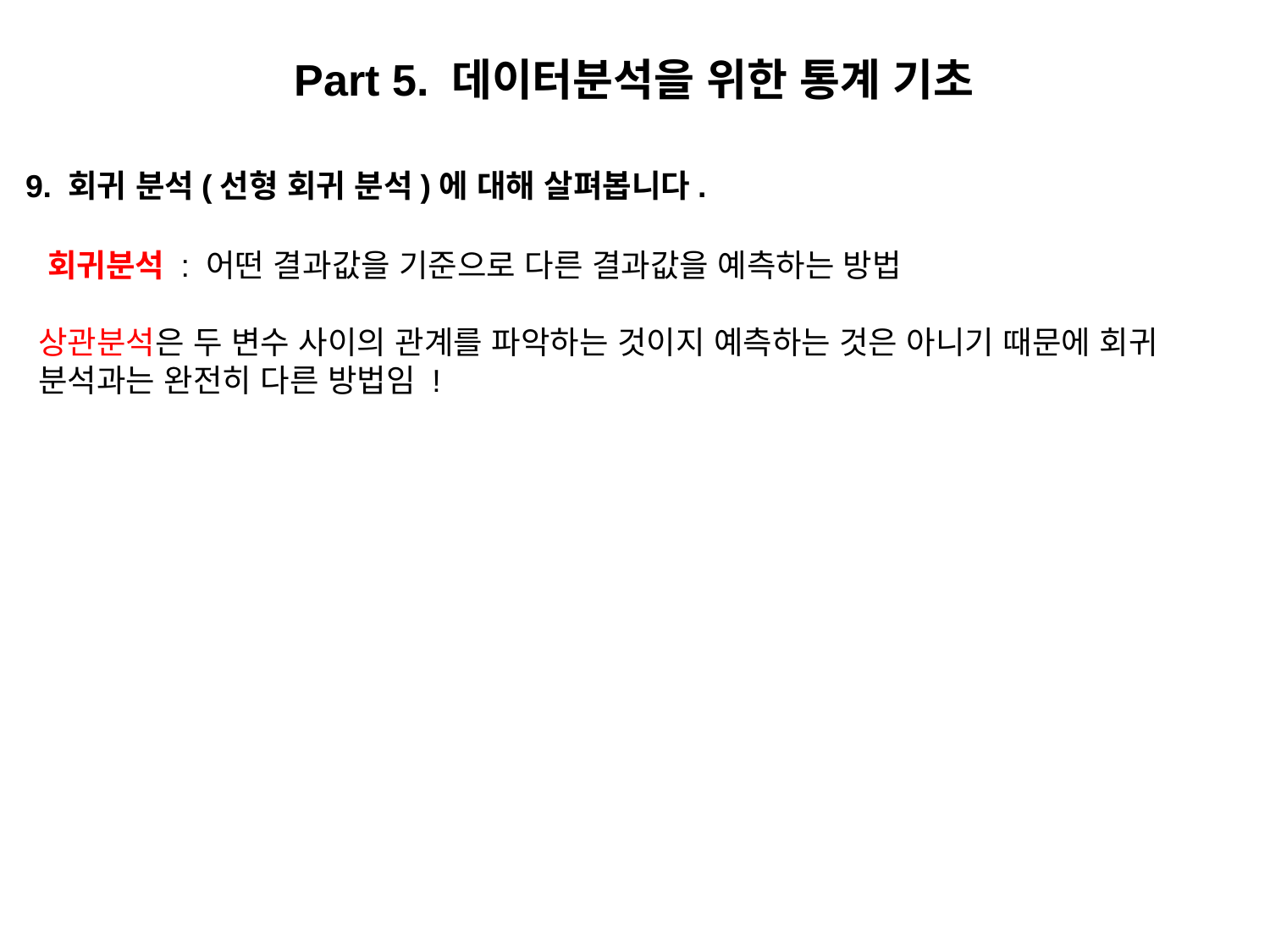

Part 5. 데이터분석을 위한 통계 기초
9. 회귀 분석(선형 회귀 분석)에 대해 살펴봅니다.
회귀분석 : 어떤 결과값을 기준으로 다른 결과값을 예측하는 방법
상관분석은 두 변수 사이의 관계를 파악하는 것이지 예측하는 것은 아니기 때문에 회귀 분석과는 완전히 다른 방법임 !